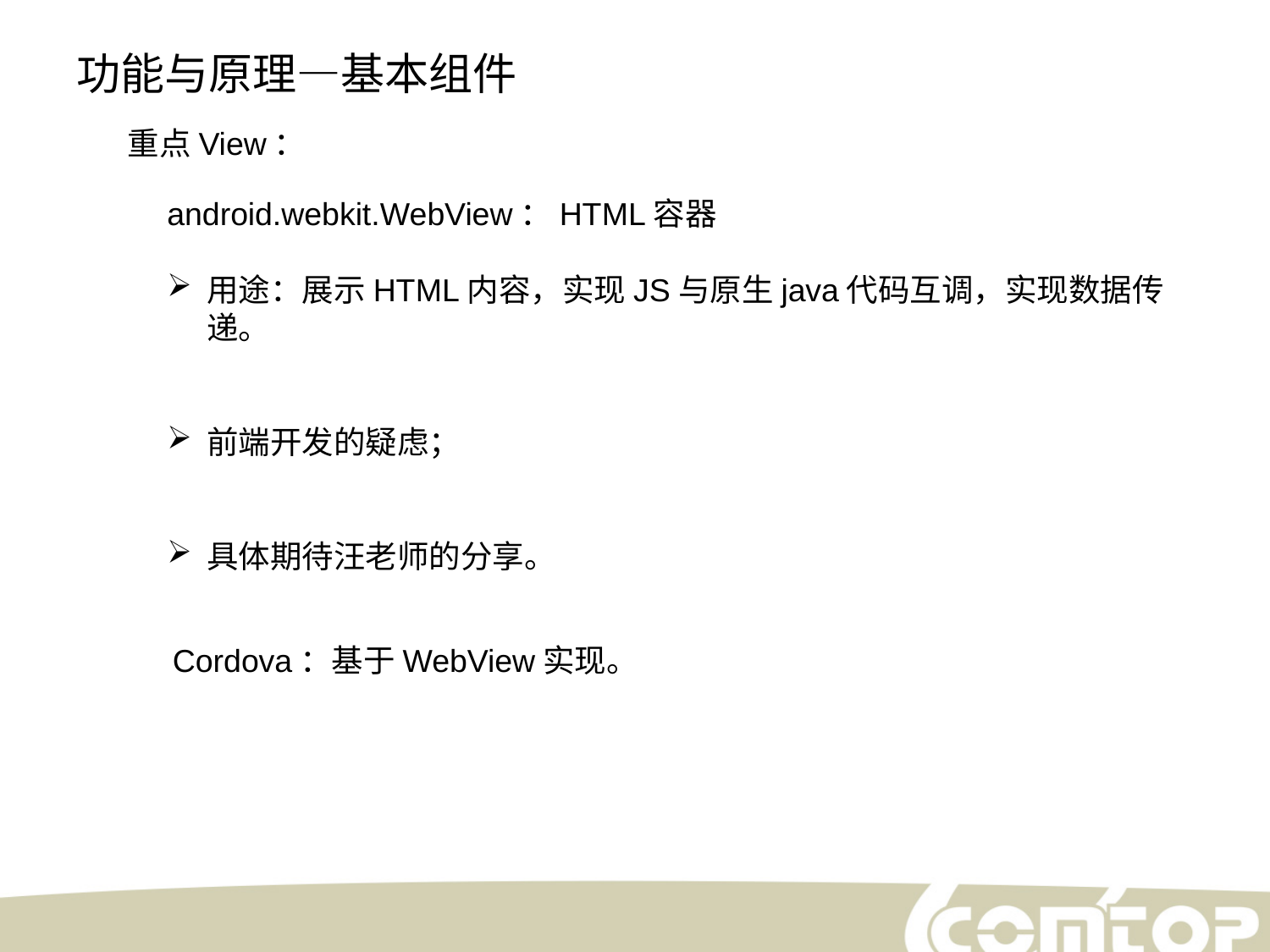

功能与原理—基本组件
重点View：
android.webkit.WebView：HTML容器

用途：展示HTML内容，实现JS与原生java代码互调，实现数据传递。

前端开发的疑虑；

具体期待汪老师的分享。
Cordova：基于WebView实现。